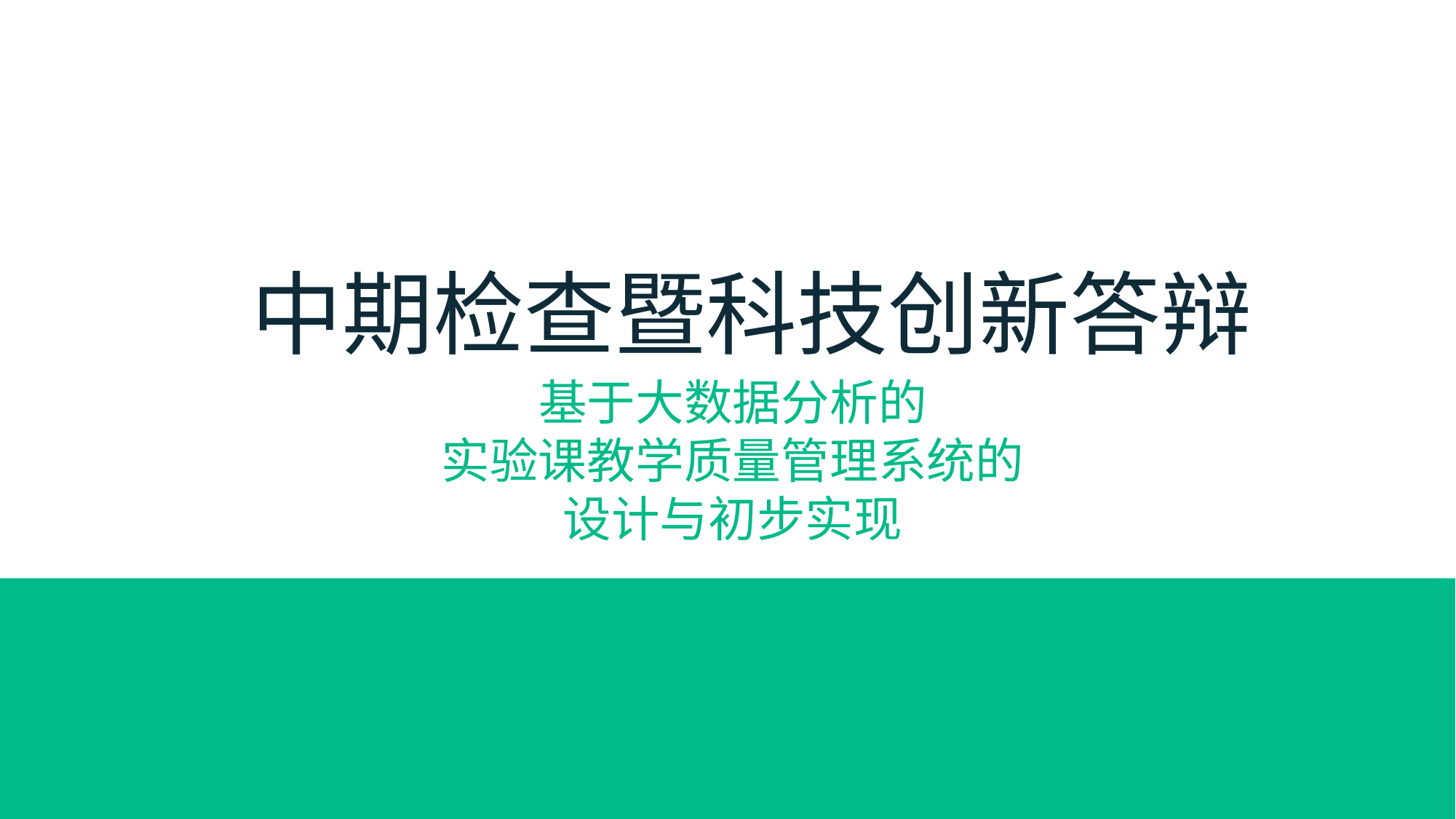

中期检查暨科技创新答辩
基于大数据分析的
实验课教学质量管理系统的
设计与初步实现